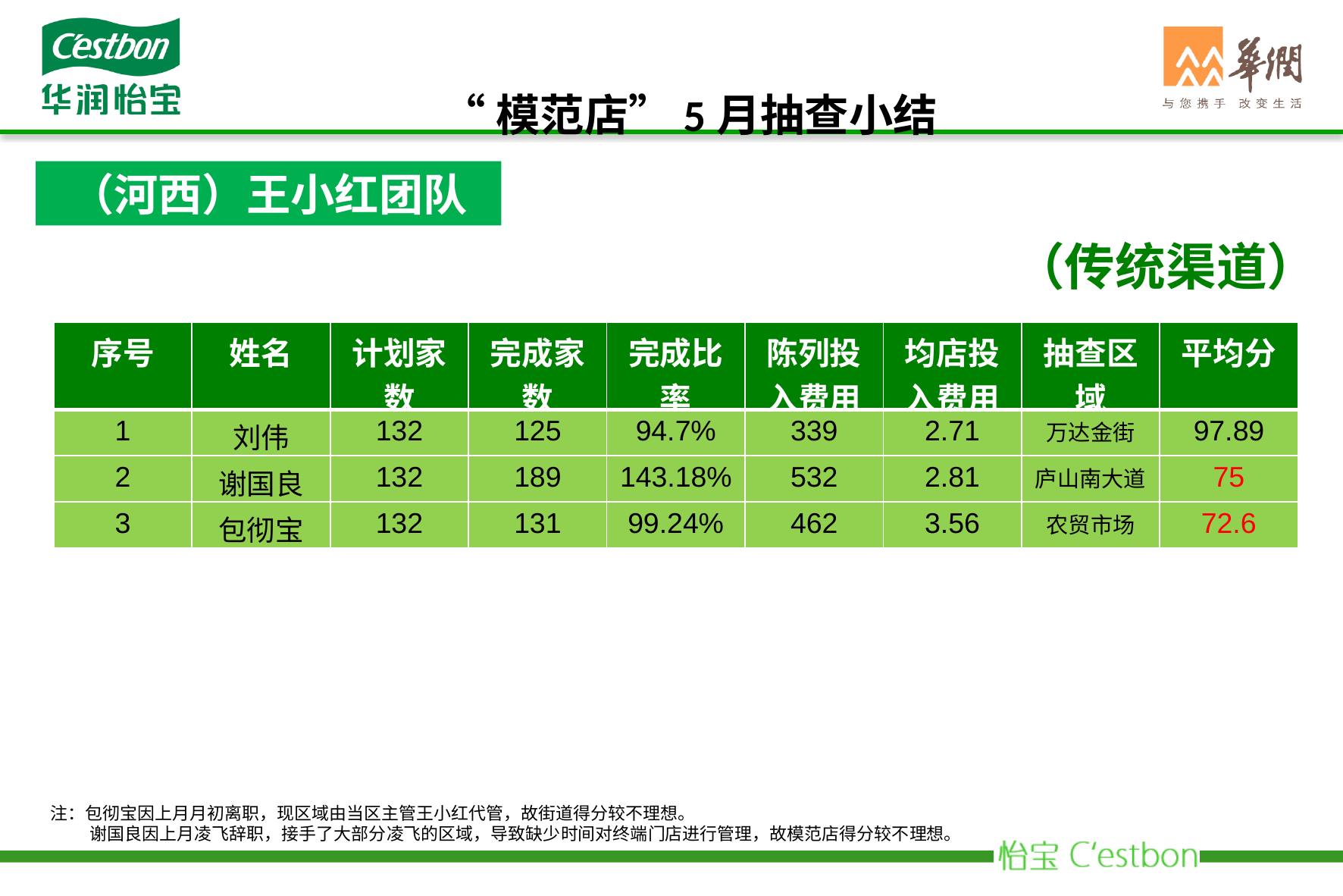

“模范店”5月抽查小结
（河西）王小红团队
（传统渠道）
| 序号 | 姓名 | 计划家数 | 完成家数 | 完成比率 | 陈列投入费用 | 均店投入费用 | 抽查区域 | 平均分 |
| --- | --- | --- | --- | --- | --- | --- | --- | --- |
| 1 | 刘伟 | 132 | 125 | 94.7% | 339 | 2.71 | 万达金街 | 97.89 |
| 2 | 谢国良 | 132 | 189 | 143.18% | 532 | 2.81 | 庐山南大道 | 75 |
| 3 | 包彻宝 | 132 | 131 | 99.24% | 462 | 3.56 | 农贸市场 | 72.6 |
注：包彻宝因上月月初离职，现区域由当区主管王小红代管，故街道得分较不理想。
         谢国良因上月凌飞辞职，接手了大部分凌飞的区域，导致缺少时间对终端门店进行管理，故模范店得分较不理想。